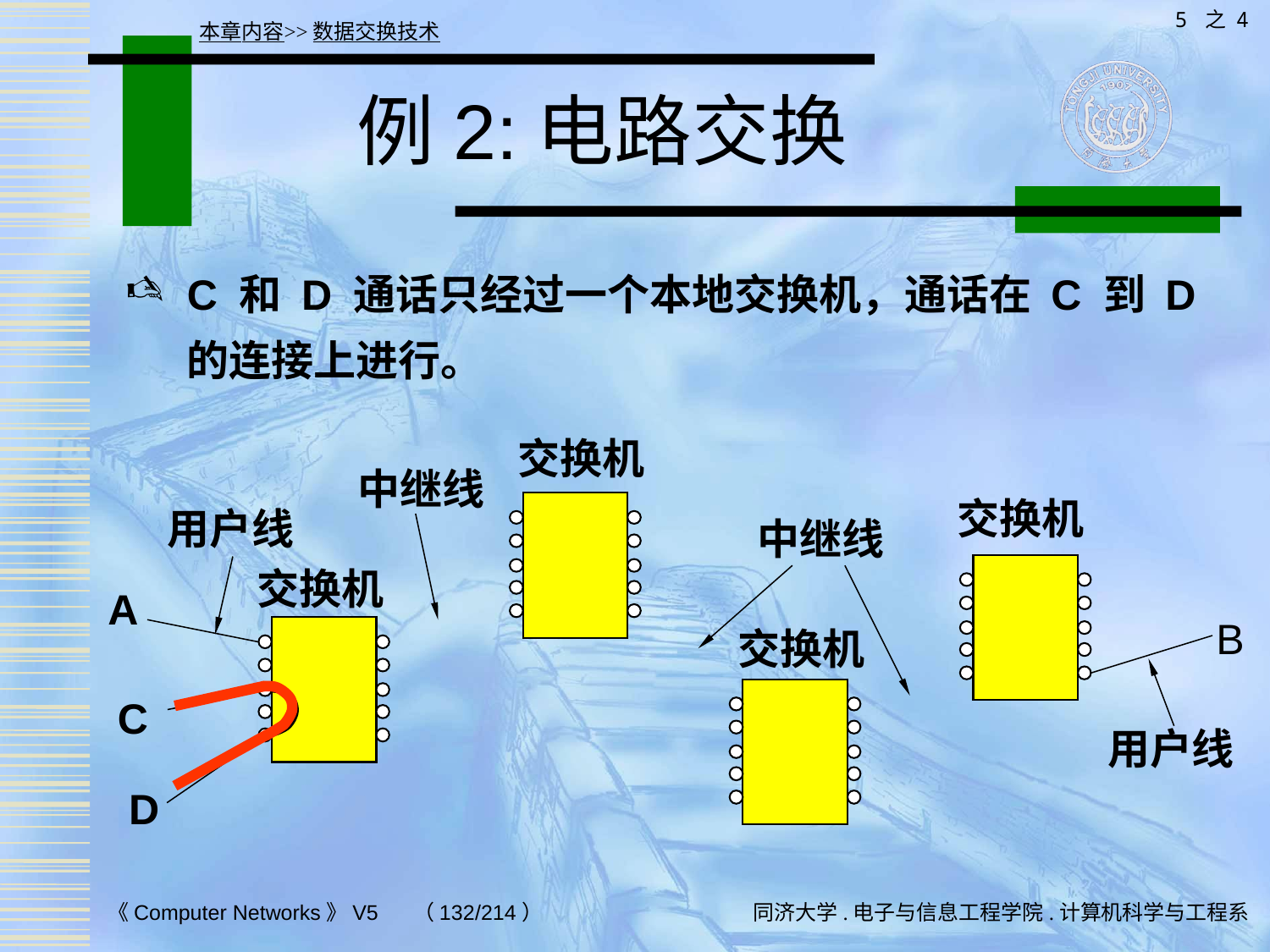

5 之 4
本章内容>>数据交换技术
# 例2:电路交换
C 和 D 通话只经过一个本地交换机，通话在 C 到 D 的连接上进行。
交换机
中继线
交换机

用户线
中继线

交换机

A

B
交换机

C

用户线

D